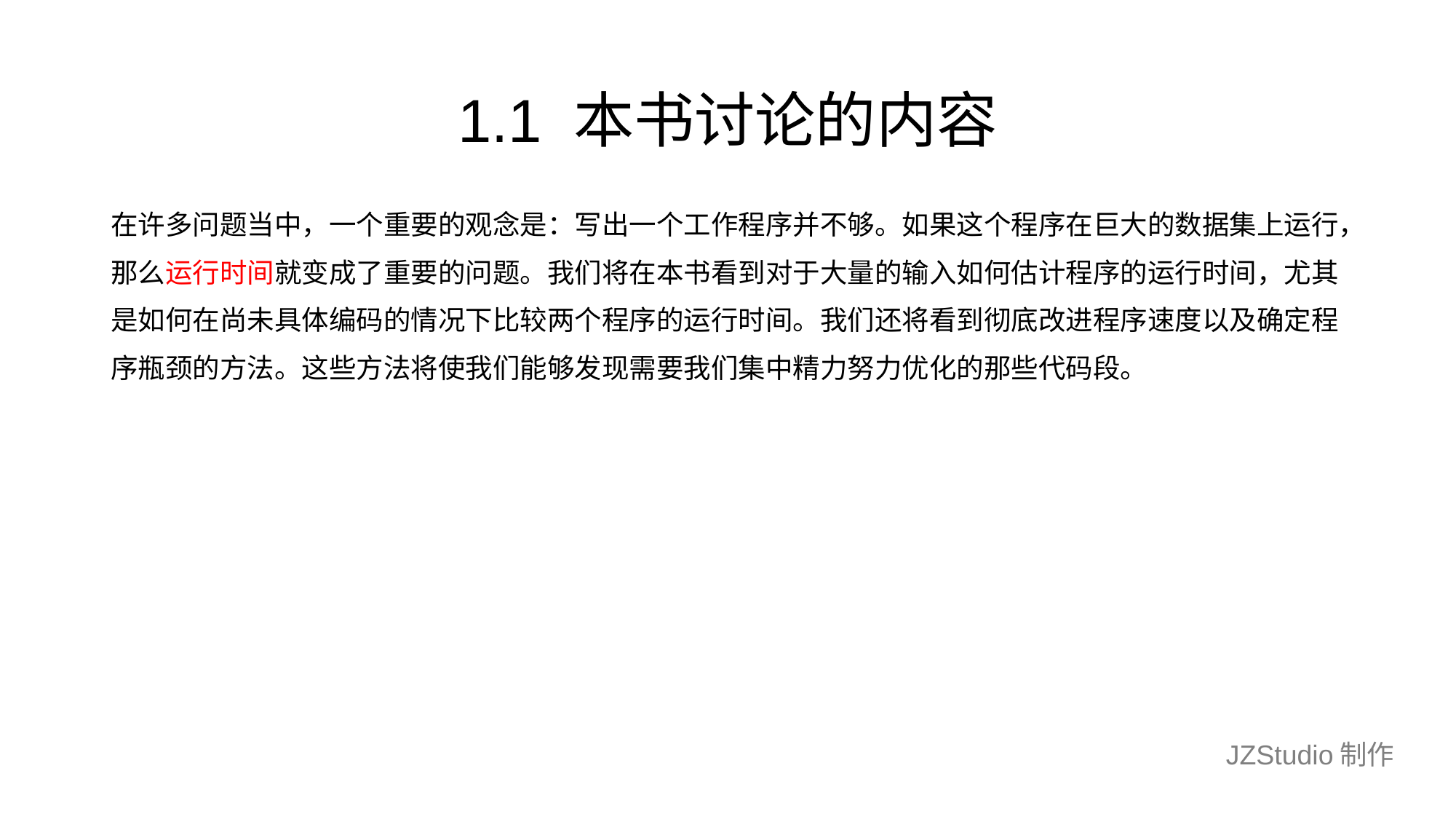

# 1.1 本书讨论的内容
在许多问题当中，一个重要的观念是：写出一个工作程序并不够。如果这个程序在巨大的数据集上运行，
那么运行时间就变成了重要的问题。我们将在本书看到对于大量的输入如何估计程序的运行时间，尤其
是如何在尚未具体编码的情况下比较两个程序的运行时间。我们还将看到彻底改进程序速度以及确定程
序瓶颈的方法。这些方法将使我们能够发现需要我们集中精力努力优化的那些代码段。